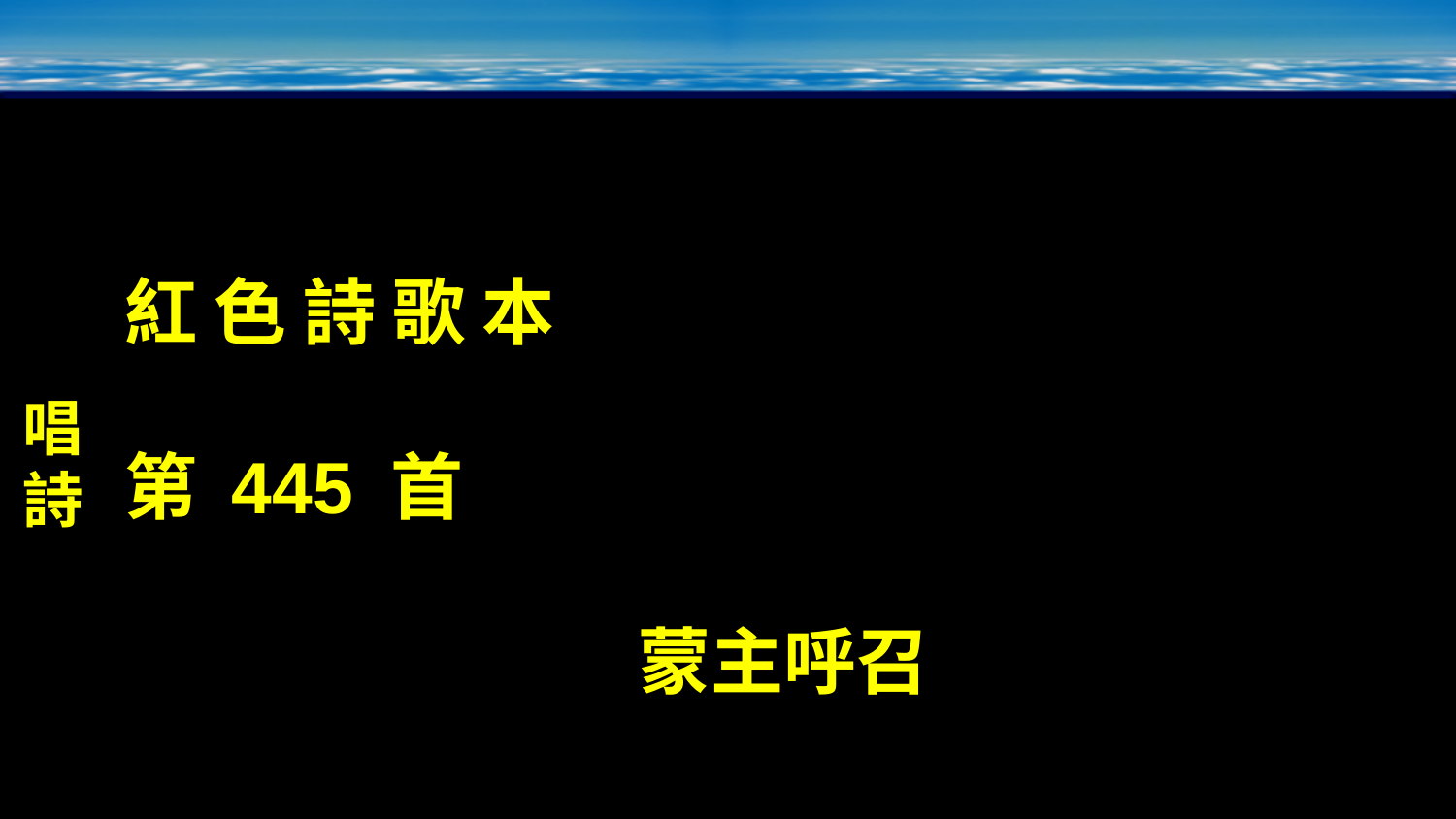

唱詩

紅 色 詩 歌 本

第 445 首

蒙主呼召